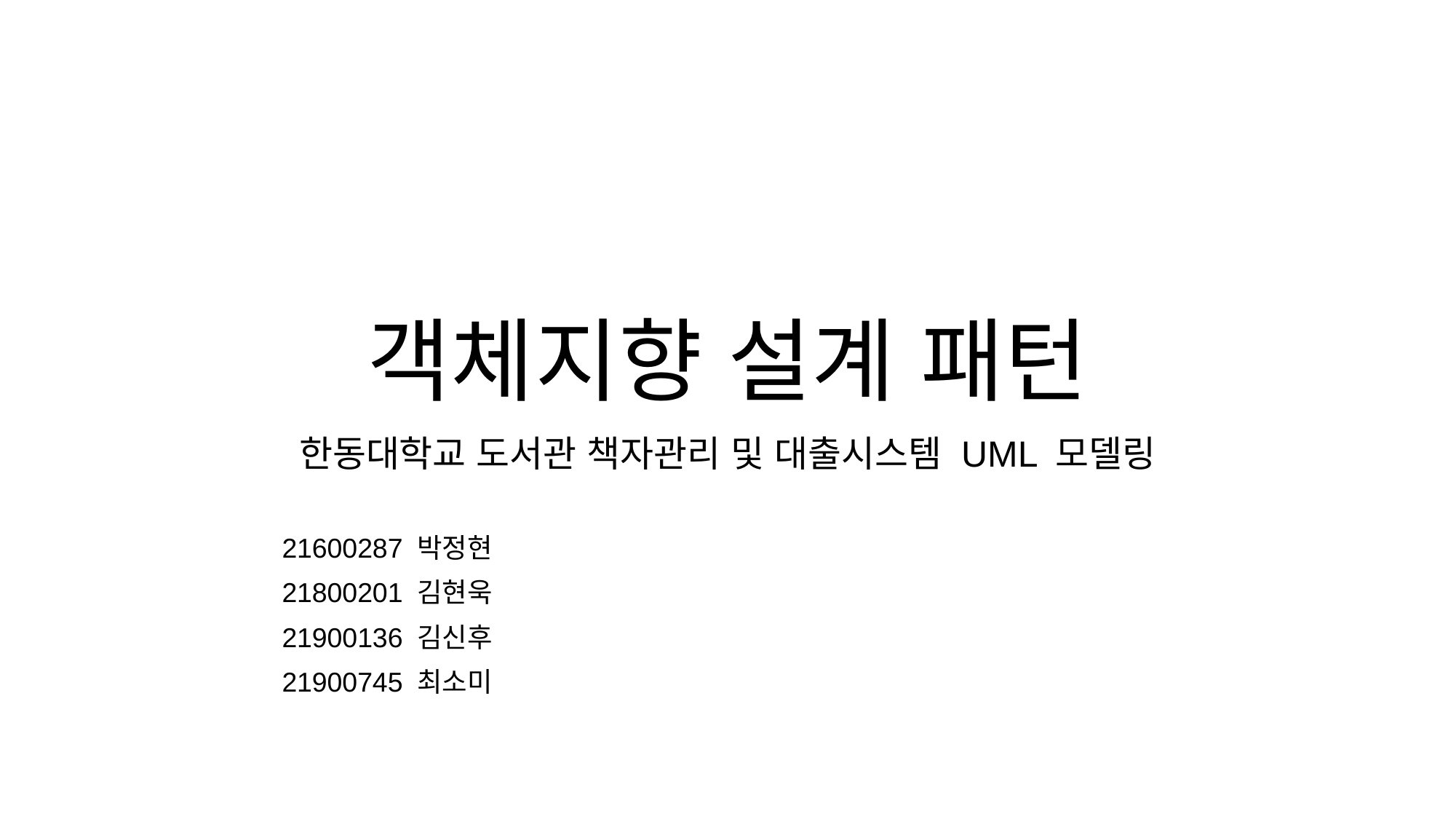

# 객체지향 설계 패턴
한동대학교 도서관 책자관리 및 대출시스템 UML 모델링
21600287 박정현
21800201 김현욱
21900136 김신후
21900745 최소미